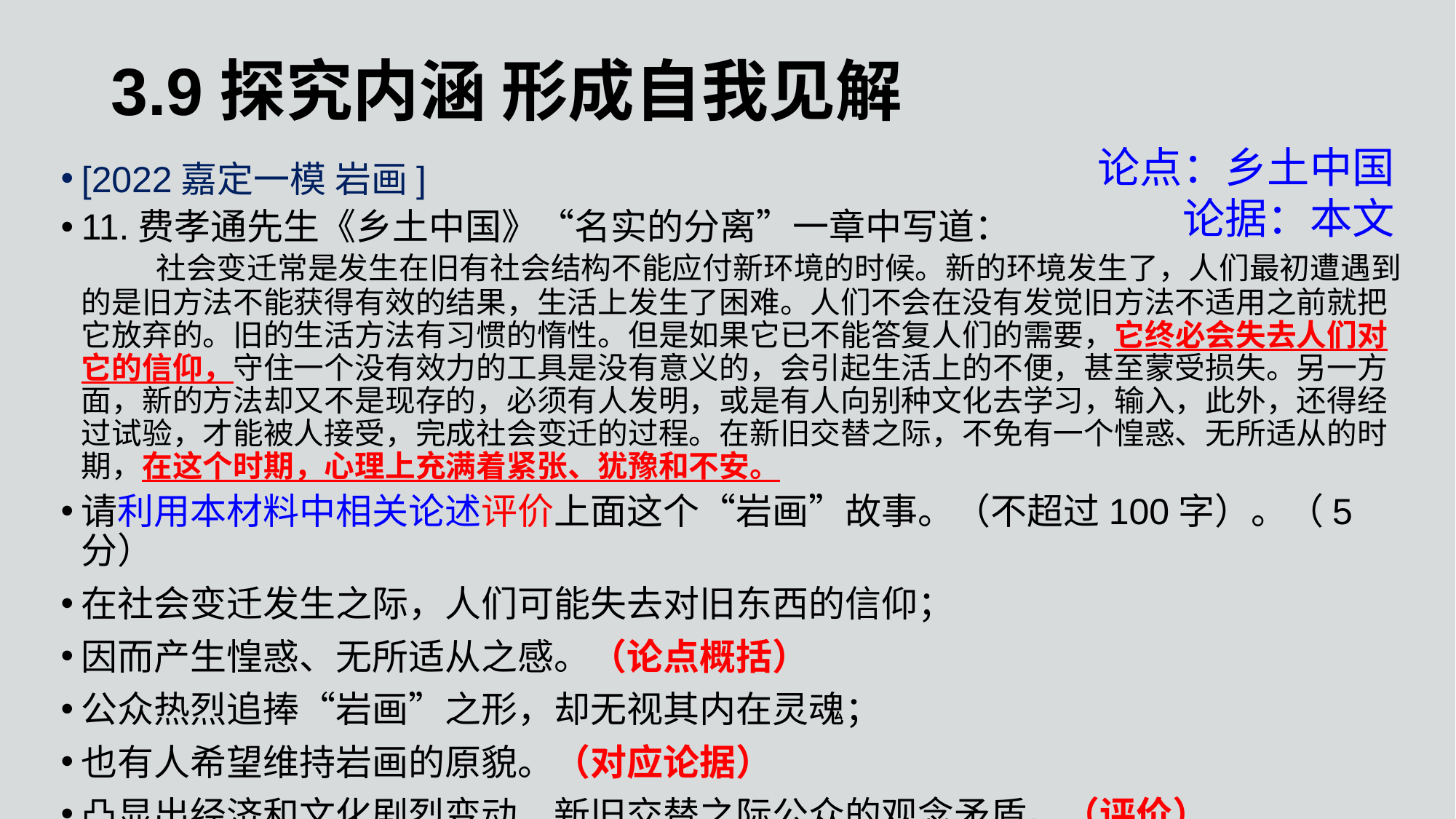

3.9探究内涵 形成自我见解
论点：乡土中国
论据：本文
[2022嘉定一模 岩画]
11.费孝通先生《乡土中国》“名实的分离”一章中写道：
	社会变迁常是发生在旧有社会结构不能应付新环境的时候。新的环境发生了，人们最初遭遇到的是旧方法不能获得有效的结果，生活上发生了困难。人们不会在没有发觉旧方法不适用之前就把它放弃的。旧的生活方法有习惯的惰性。但是如果它已不能答复人们的需要，它终必会失去人们对它的信仰，守住一个没有效力的工具是没有意义的，会引起生活上的不便，甚至蒙受损失。另一方面，新的方法却又不是现存的，必须有人发明，或是有人向别种文化去学习，输入，此外，还得经过试验，才能被人接受，完成社会变迁的过程。在新旧交替之际，不免有一个惶惑、无所适从的时期，在这个时期，心理上充满着紧张、犹豫和不安。
请利用本材料中相关论述评价上面这个“岩画”故事。（不超过100字）。（5分）
在社会变迁发生之际，人们可能失去对旧东西的信仰；
因而产生惶惑、无所适从之感。（论点概括）
公众热烈追捧“岩画”之形，却无视其内在灵魂；
也有人希望维持岩画的原貌。（对应论据）
凸显出经济和文化剧烈变动、新旧交替之际公众的观念矛盾。（评价）